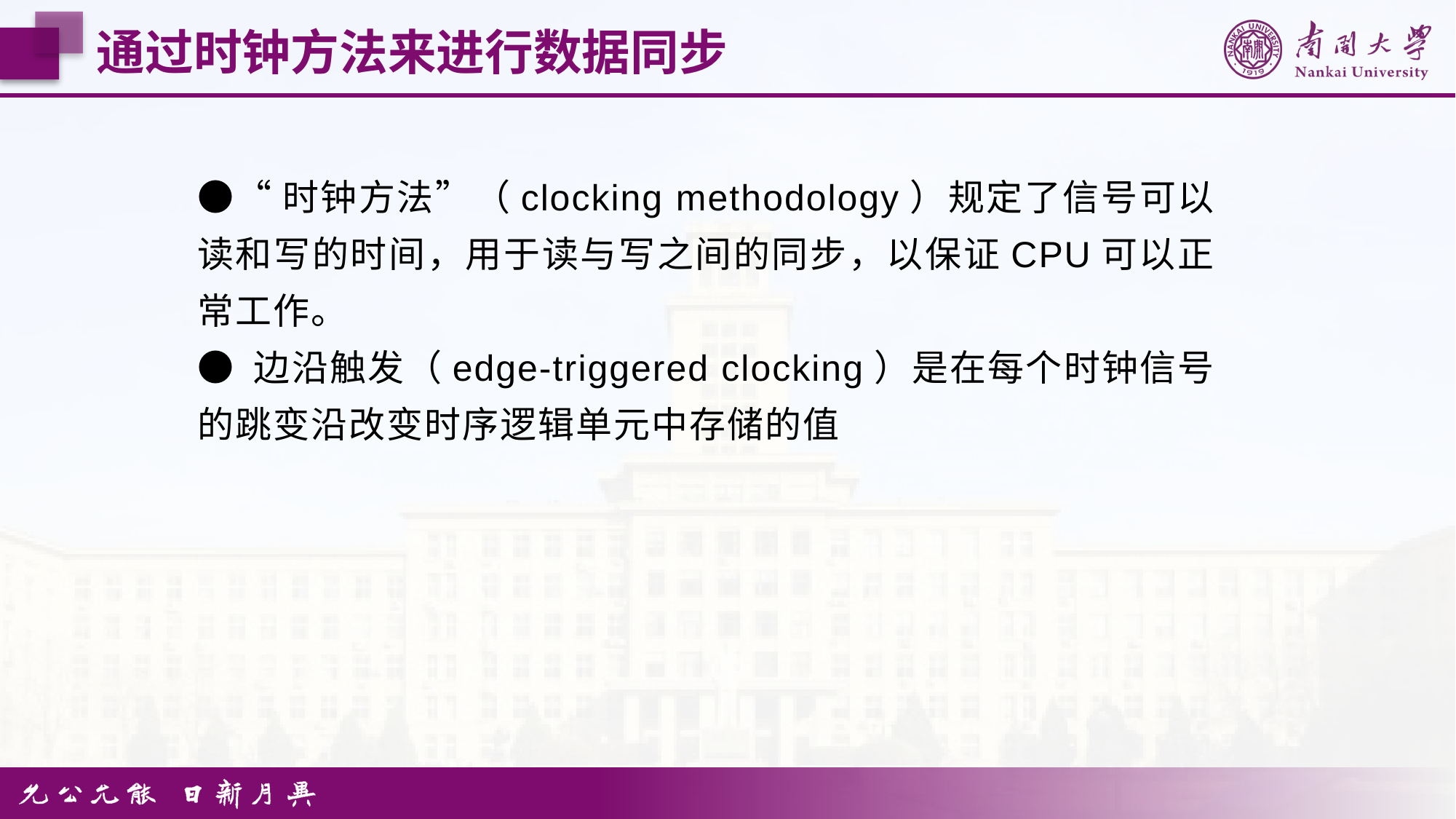

通过时钟方法来进行数据同步
●“时钟方法”（clocking methodology）规定了信号可以读和写的时间，用于读与写之间的同步，以保证CPU可以正常工作。
● 边沿触发（edge-triggered clocking）是在每个时钟信号的跳变沿改变时序逻辑单元中存储的值